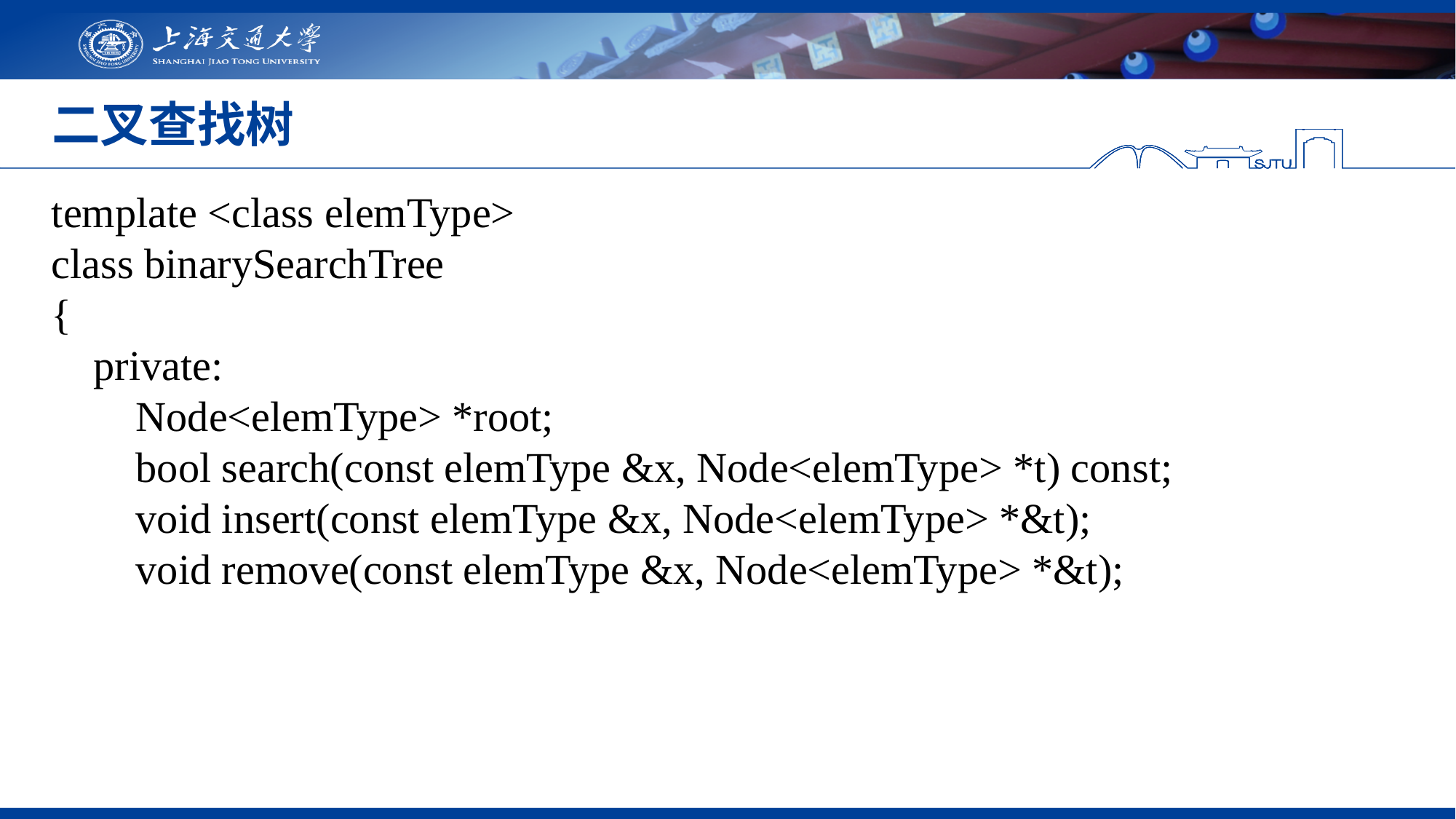

# 二叉查找树
template <class elemType>
class binarySearchTree
{
    private:
        Node<elemType> *root;
        bool search(const elemType &x, Node<elemType> *t) const;
        void insert(const elemType &x, Node<elemType> *&t);
        void remove(const elemType &x, Node<elemType> *&t);